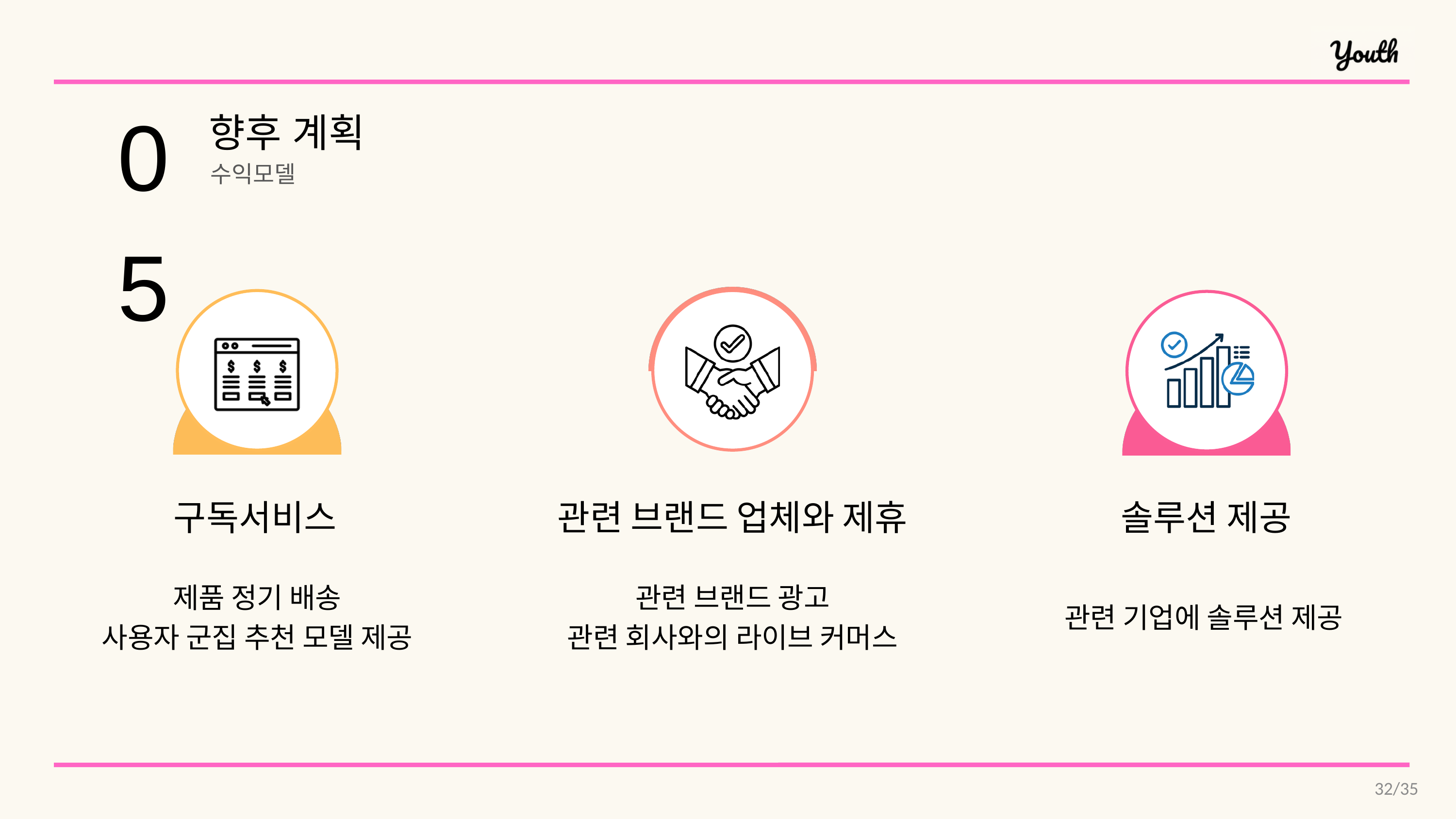

05

향후 계획
수익모델

구독서비스
관련 브랜드 업체와 제휴
솔루션 제공
제품 정기 배송
사용자 군집 추천 모델 제공
관련 브랜드 광고
관련 회사와의 라이브 커머스
관련 기업에 솔루션 제공

32/35